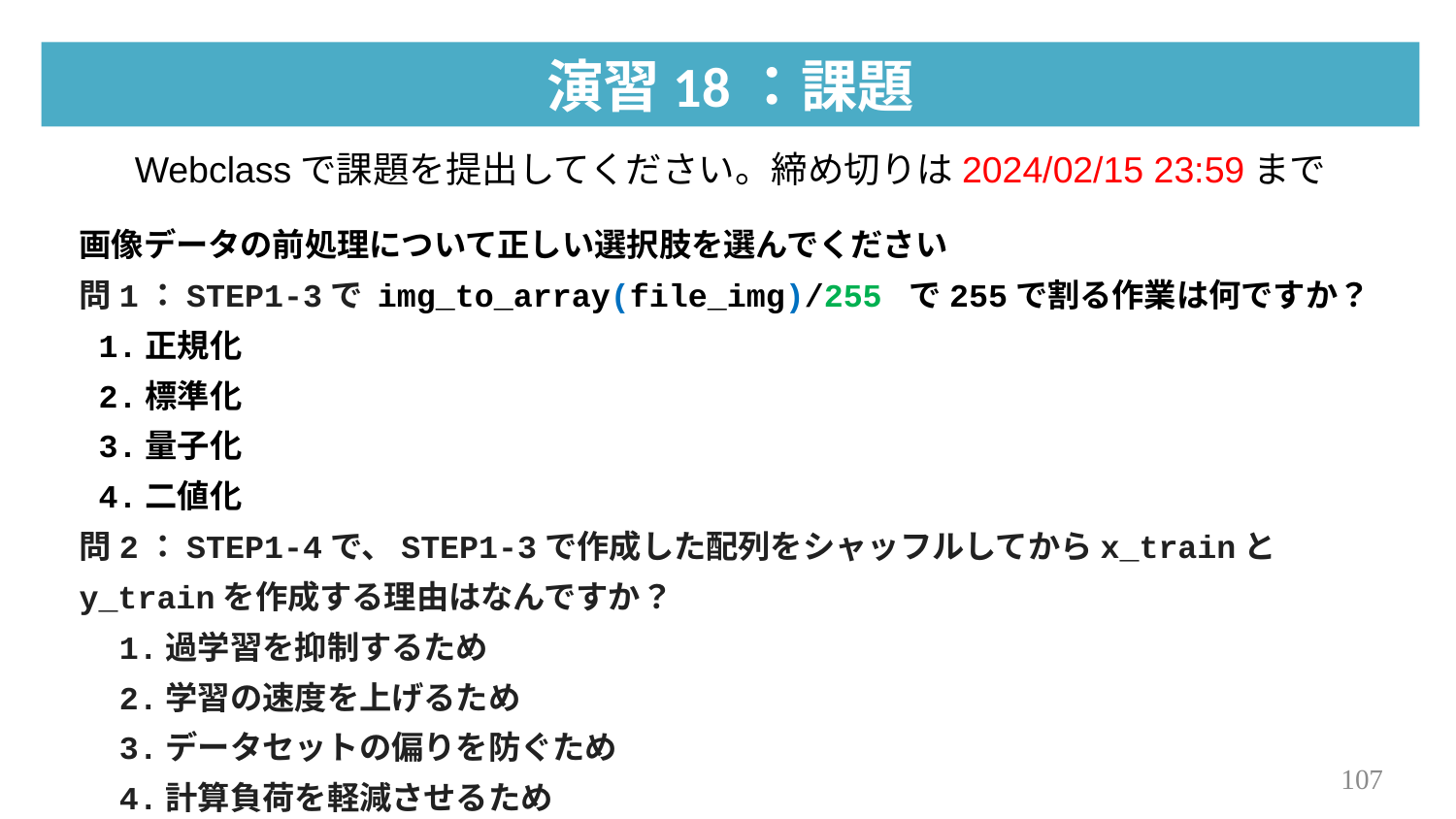

演習18：課題
Webclassで課題を提出してください。締め切りは2024/02/15 23:59まで
画像データの前処理について正しい選択肢を選んでください
問1：STEP1-3で img_to_array(file_img)/255 で255で割る作業は何ですか？
 1.正規化
 2.標準化
 3.量子化
 4.二値化
問2：STEP1-4で、STEP1-3で作成した配列をシャッフルしてからx_trainとy_trainを作成する理由はなんですか？
　1.過学習を抑制するため
　2.学習の速度を上げるため
　3.データセットの偏りを防ぐため
　4.計算負荷を軽減させるため
107